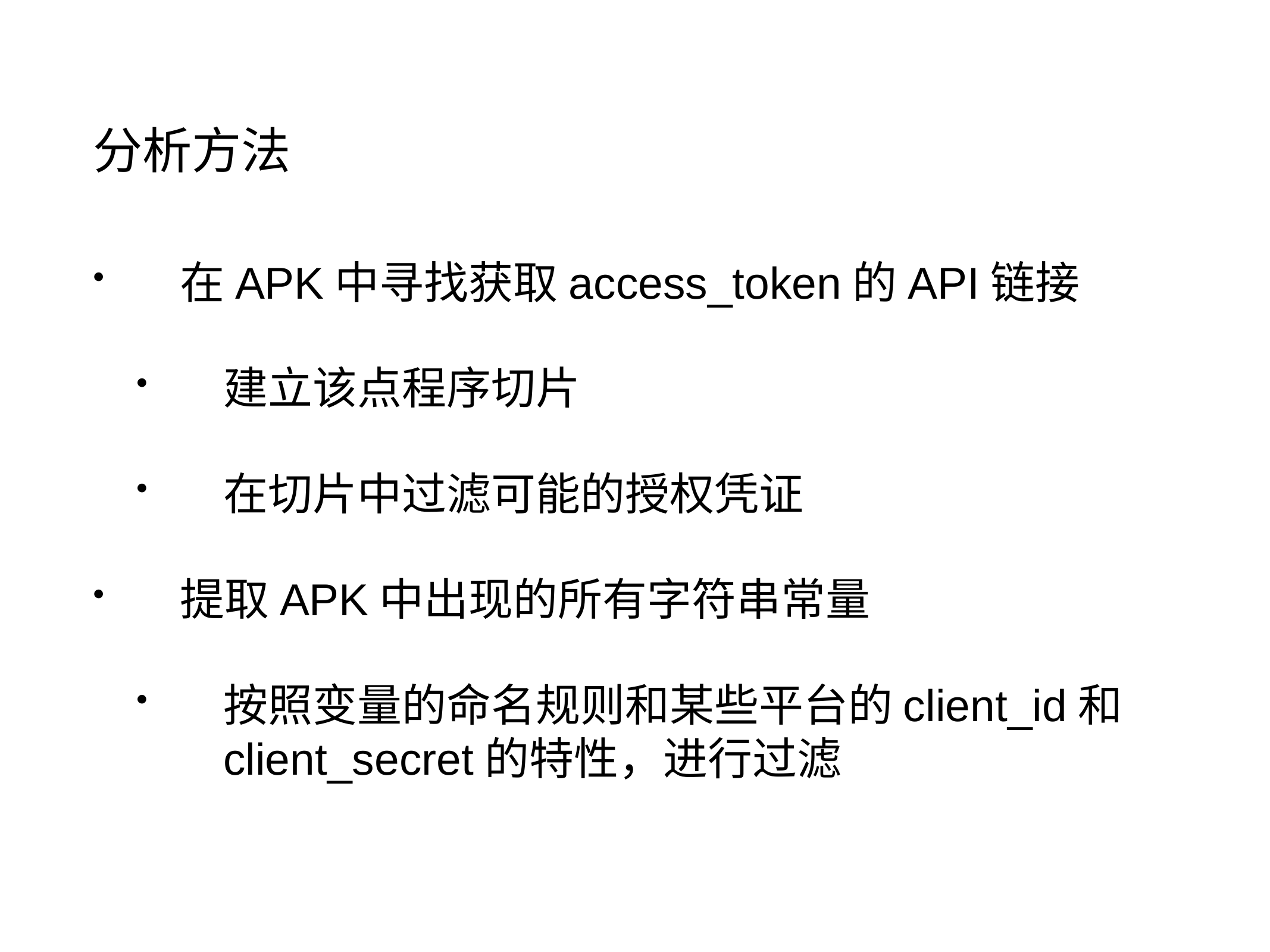

# 分析方法
在APK中寻找获取access_token的API链接
建立该点程序切片
在切片中过滤可能的授权凭证
提取APK中出现的所有字符串常量
按照变量的命名规则和某些平台的client_id和client_secret的特性，进行过滤